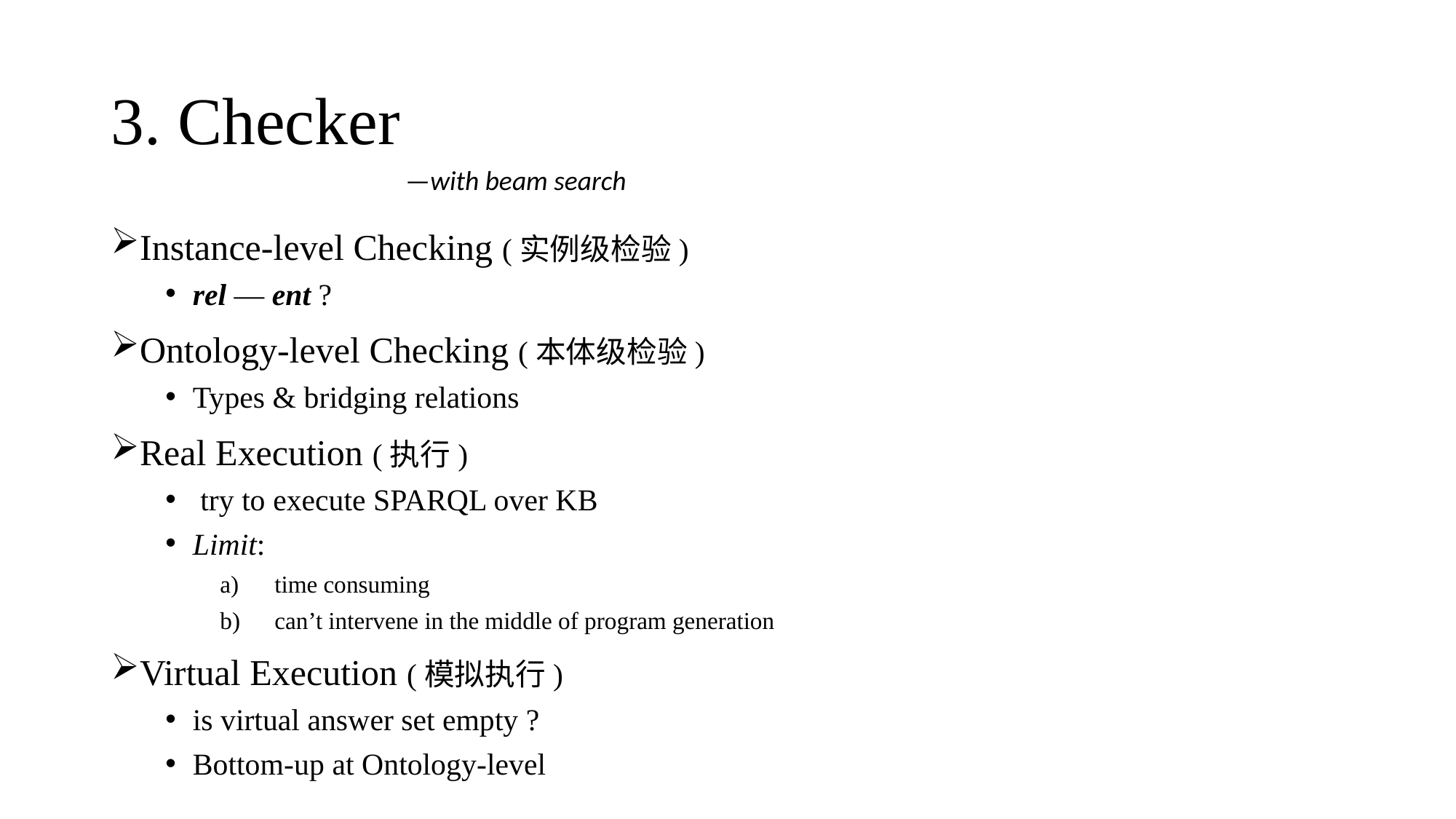

# 3. Checker
—with beam search
Instance-level Checking (实例级检验)
rel — ent ?
Ontology-level Checking (本体级检验)
Types & bridging relations
Real Execution (执行)
 try to execute SPARQL over KB
Limit:
time consuming
can’t intervene in the middle of program generation
Virtual Execution (模拟执行)
is virtual answer set empty ?
Bottom-up at Ontology-level